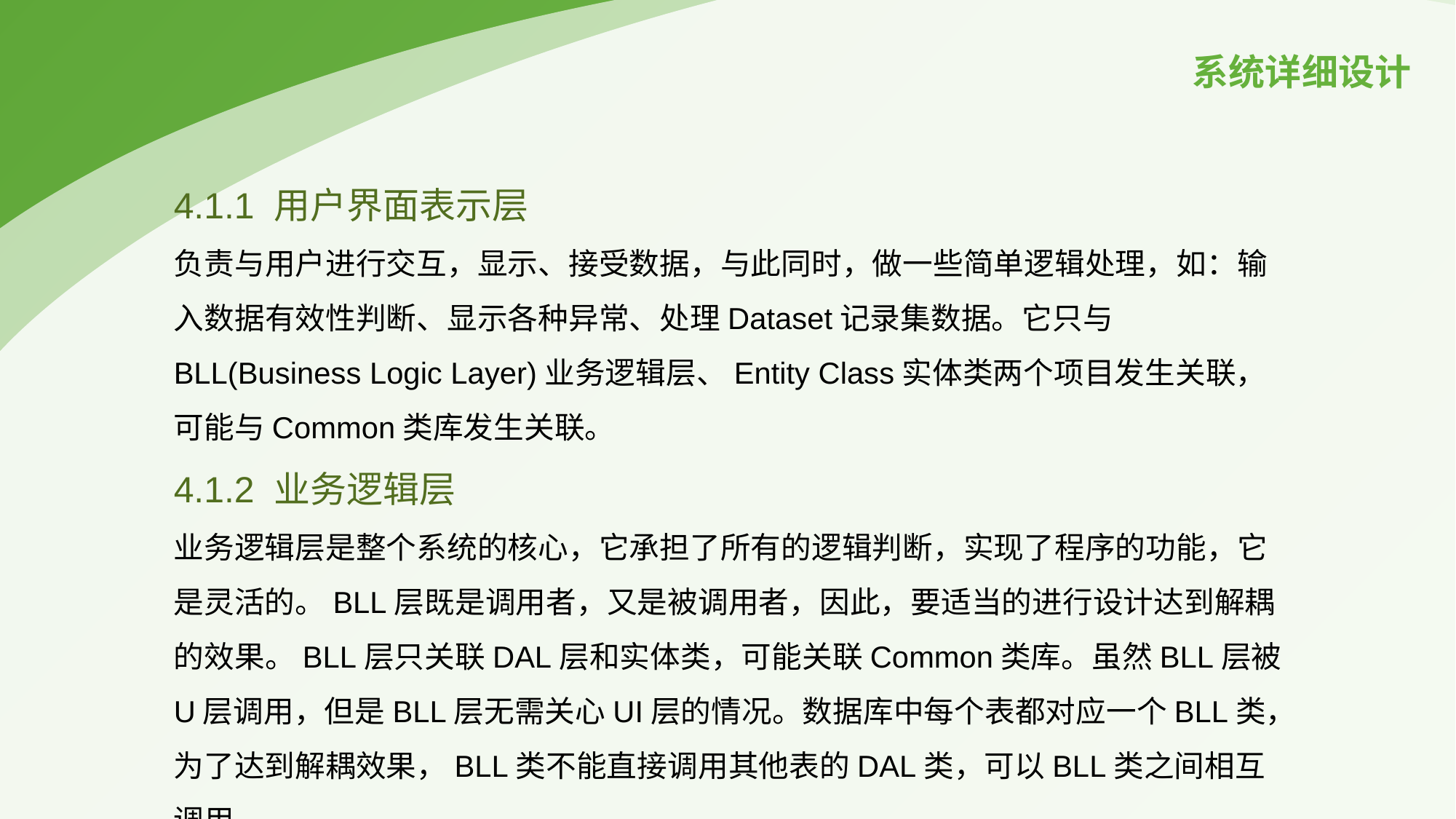

系统详细设计
4.1.1 用户界面表示层
负责与用户进行交互，显示、接受数据，与此同时，做一些简单逻辑处理，如：输入数据有效性判断、显示各种异常、处理Dataset记录集数据。它只与BLL(Business Logic Layer)业务逻辑层、Entity Class实体类两个项目发生关联，可能与Common类库发生关联。
4.1.2 业务逻辑层
业务逻辑层是整个系统的核心，它承担了所有的逻辑判断，实现了程序的功能，它是灵活的。BLL层既是调用者，又是被调用者，因此，要适当的进行设计达到解耦的效果。BLL层只关联DAL层和实体类，可能关联Common类库。虽然BLL层被U层调用，但是BLL层无需关心UI层的情况。数据库中每个表都对应一个BLL类，为了达到解耦效果，BLL类不能直接调用其他表的DAL类，可以BLL类之间相互调用。